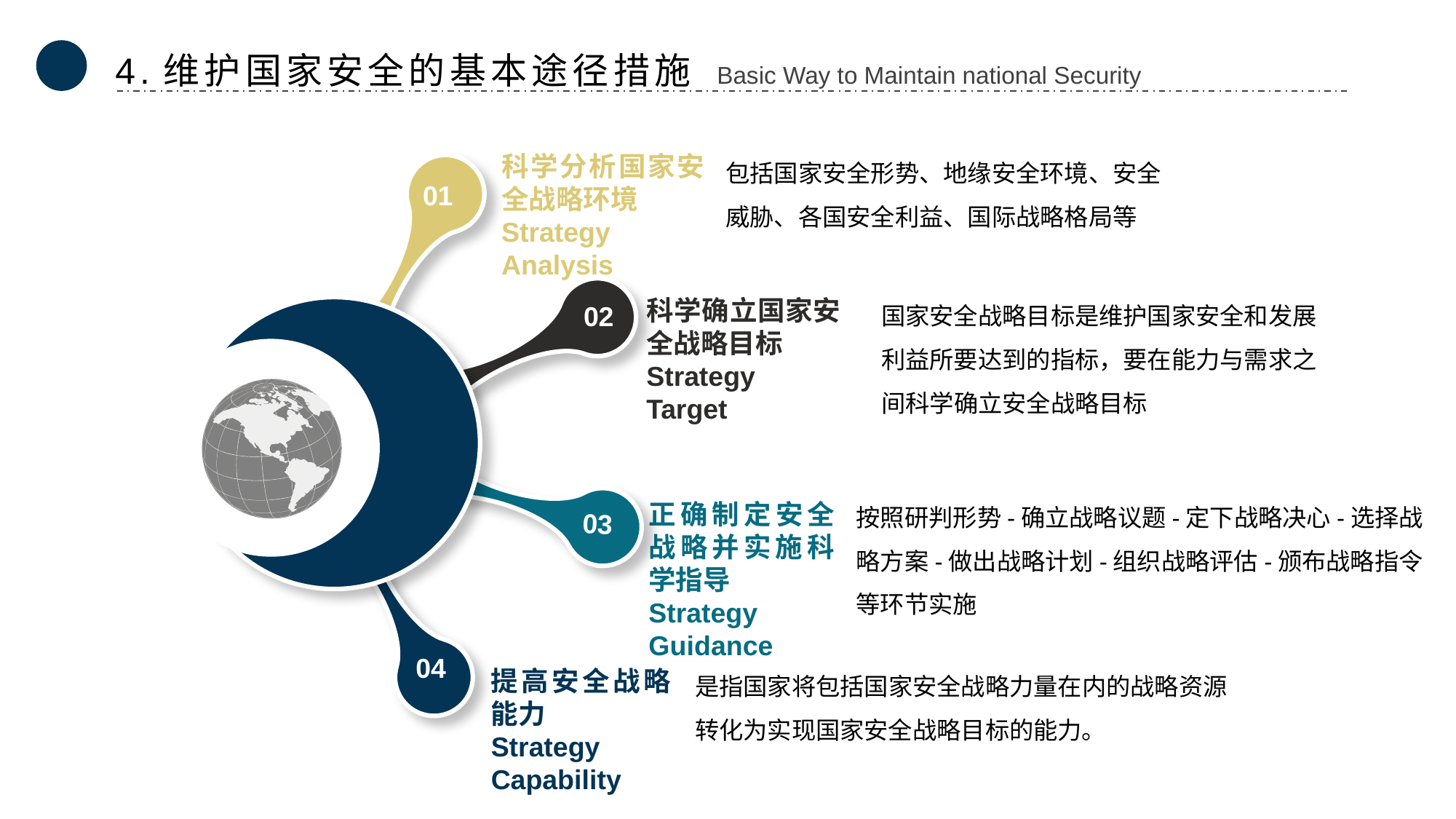

4.维护国家安全的基本途径措施 Basic Way to Maintain national Security

包括国家安全形势、地缘安全环境、安全威胁、各国安全利益、国际战略格局等
科学分析国家安全战略环境
Strategy Analysis

01

国家安全战略目标是维护国家安全和发展利益所要达到的指标，要在能力与需求之间科学确立安全战略目标
科学确立国家安全战略目标
Strategy Target
02

03

04
按照研判形势-确立战略议题-定下战略决心-选择战略方案-做出战略计划-组织战略评估-颁布战略指令等环节实施
正确制定安全战略并实施科学指导
Strategy Guidance
是指国家将包括国家安全战略力量在内的战略资源转化为实现国家安全战略目标的能力。
提高安全战略能力
Strategy Capability